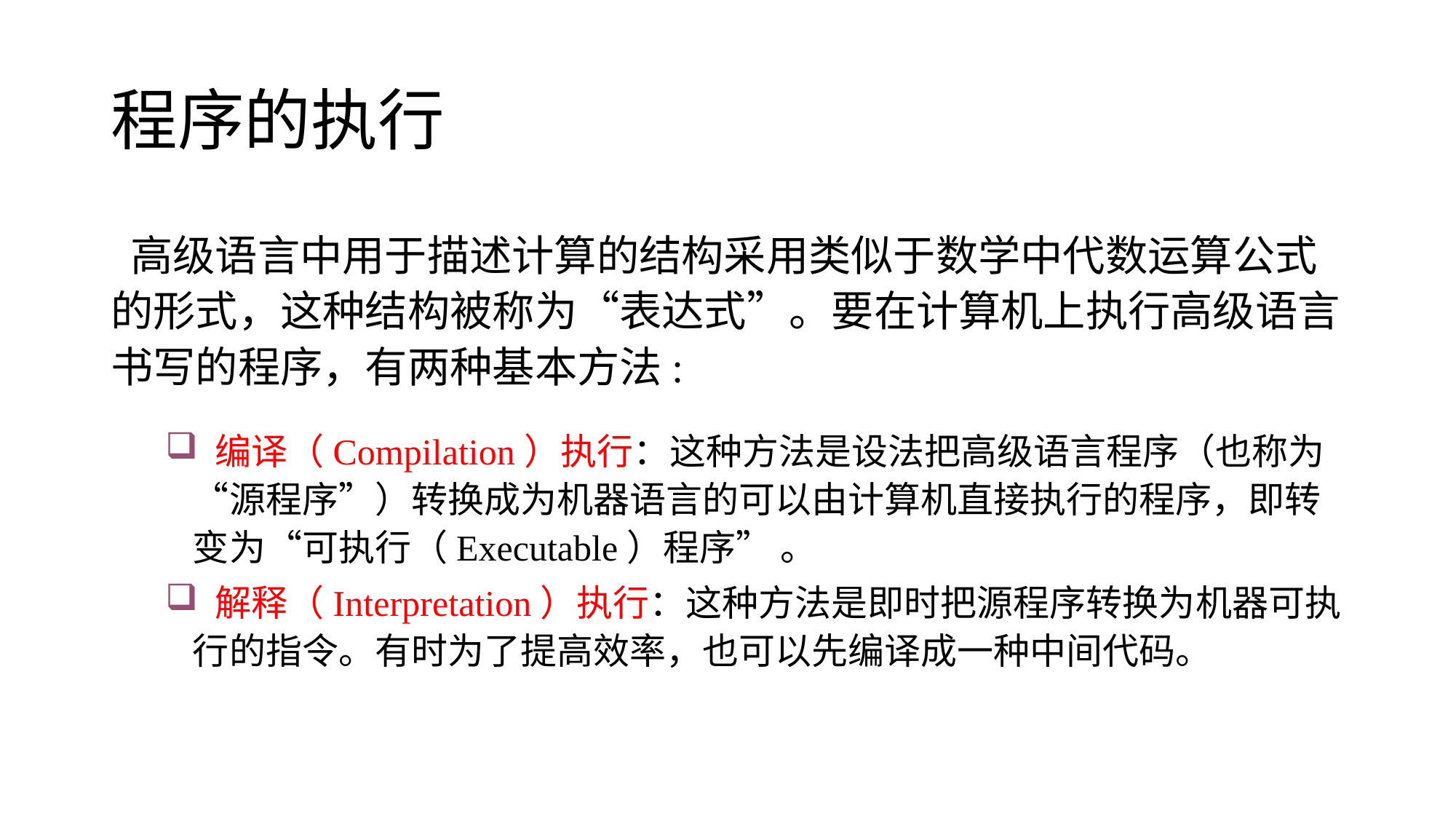

# 程序的执行
 高级语言中用于描述计算的结构采用类似于数学中代数运算公式的形式，这种结构被称为“表达式”。要在计算机上执行高级语言书写的程序，有两种基本方法:

 编译（Compilation）执行：这种方法是设法把高级语言程序（也称为“源程序”）转换成为机器语言的可以由计算机直接执行的程序，即转变为“可执行（Executable）程序” 。
 解释（Interpretation）执行：这种方法是即时把源程序转换为机器可执行的指令。有时为了提高效率，也可以先编译成一种中间代码。